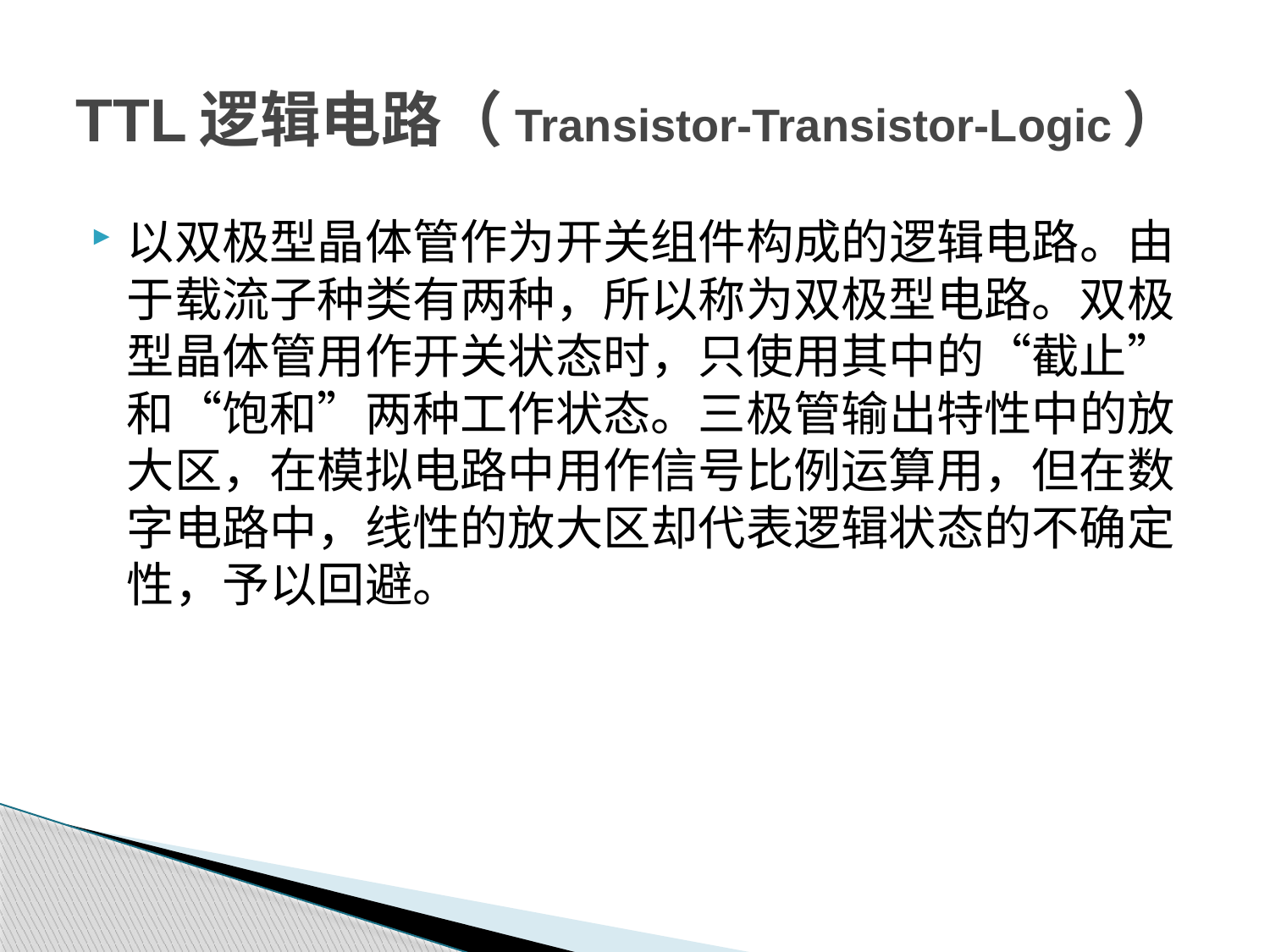

# TTL逻辑电路（Transistor-Transistor-Logic）
以双极型晶体管作为开关组件构成的逻辑电路。由于载流子种类有两种，所以称为双极型电路。双极型晶体管用作开关状态时，只使用其中的“截止”和“饱和”两种工作状态。三极管输出特性中的放大区，在模拟电路中用作信号比例运算用，但在数字电路中，线性的放大区却代表逻辑状态的不确定性，予以回避。